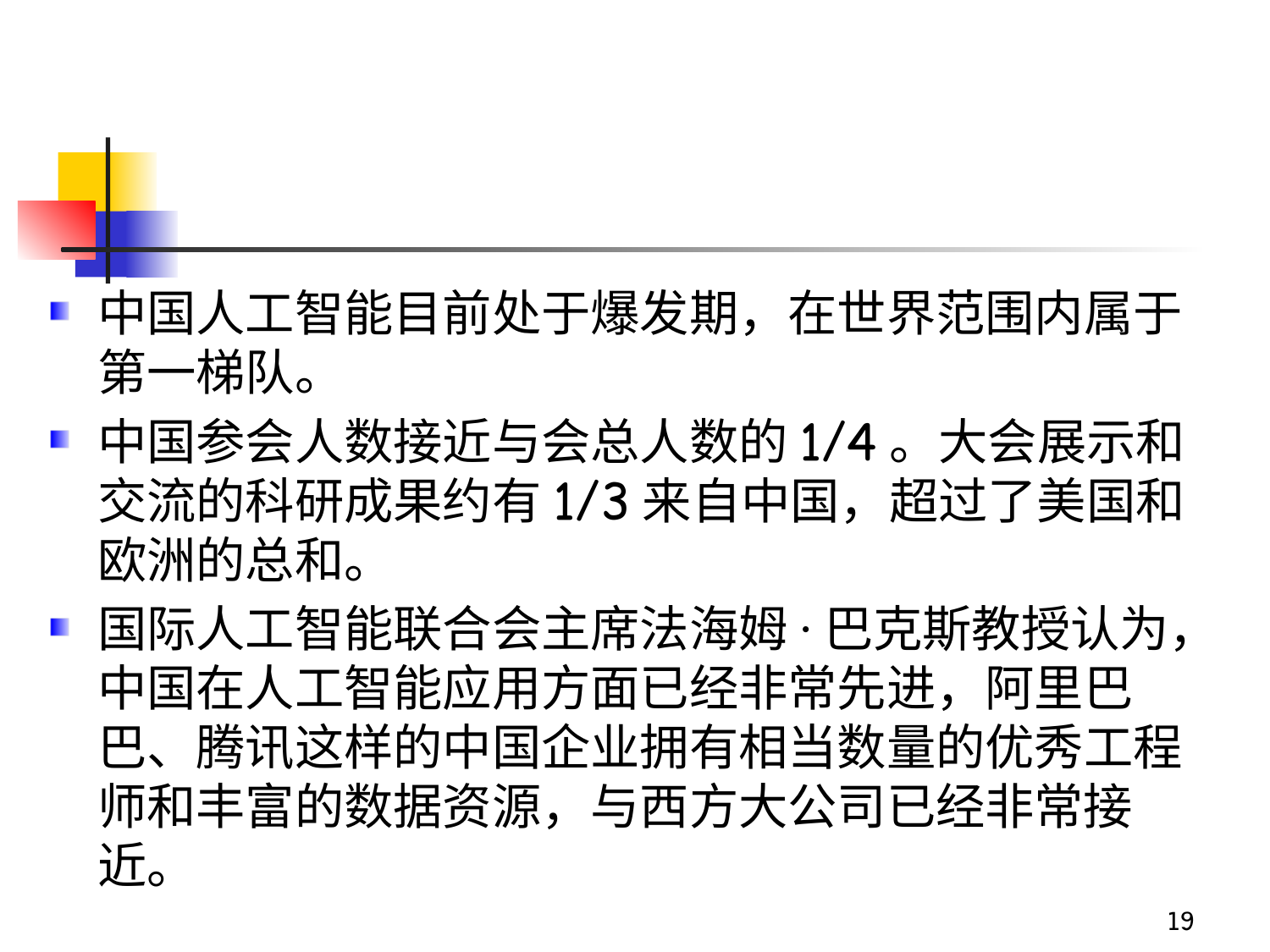

#
中国人工智能目前处于爆发期，在世界范围内属于第一梯队。
中国参会人数接近与会总人数的1/4。大会展示和交流的科研成果约有1/3来自中国，超过了美国和欧洲的总和。
国际人工智能联合会主席法海姆·巴克斯教授认为，中国在人工智能应用方面已经非常先进，阿里巴巴、腾讯这样的中国企业拥有相当数量的优秀工程师和丰富的数据资源，与西方大公司已经非常接近。
19